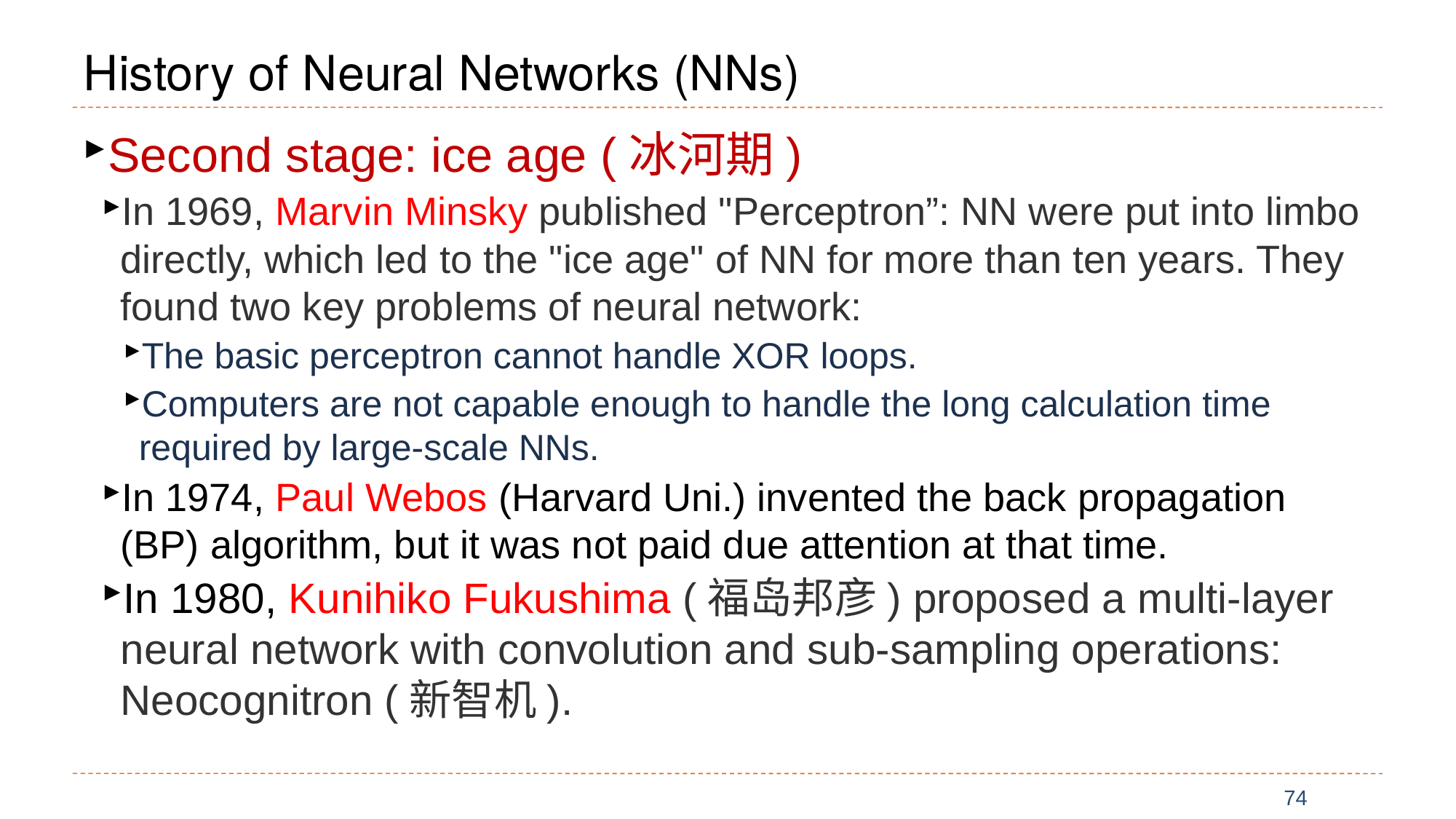

# History of Neural Networks (NNs)
Second stage: ice age (冰河期)
In 1969, Marvin Minsky published "Perceptron”: NN were put into limbo directly, which led to the "ice age" of NN for more than ten years. They found two key problems of neural network:
The basic perceptron cannot handle XOR loops.
Computers are not capable enough to handle the long calculation time required by large-scale NNs.
In 1974, Paul Webos (Harvard Uni.) invented the back propagation (BP) algorithm, but it was not paid due attention at that time.
In 1980, Kunihiko Fukushima (福岛邦彦) proposed a multi-layer neural network with convolution and sub-sampling operations: Neocognitron (新智机).